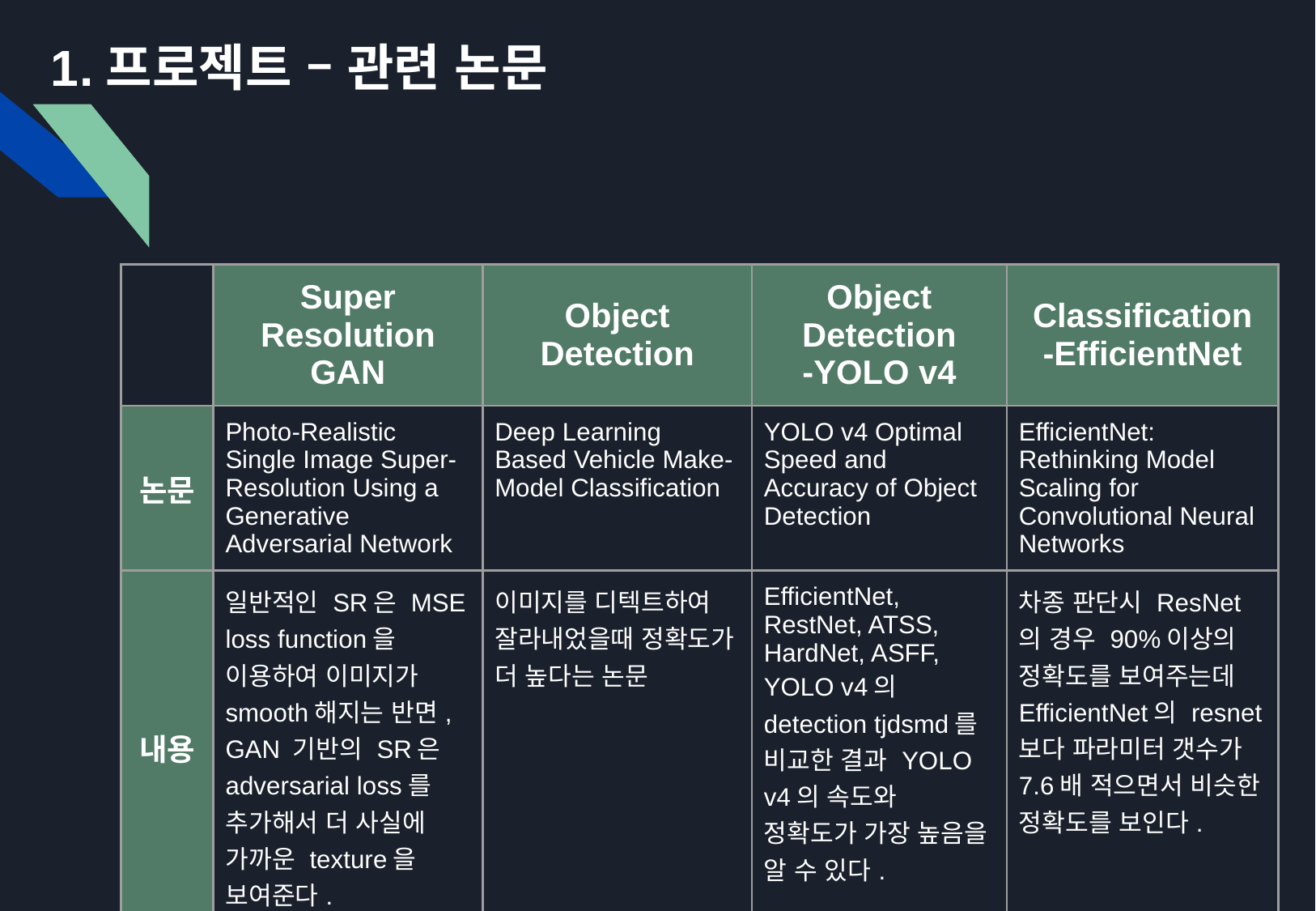

# 프로젝트 – 관련 논문
|  | Super Resolution GAN | Object Detection | Object Detection -YOLO v4 | Classification -EfficientNet |
| --- | --- | --- | --- | --- |
| 논문 | Photo-Realistic Single Image Super-Resolution Using a Generative Adversarial Network | Deep Learning Based Vehicle Make-Model Classification | YOLO v4 Optimal Speed and Accuracy of Object Detection | EfficientNet: Rethinking Model Scaling for Convolutional Neural Networks |
| 내용 | 일반적인 SR은 MSE loss function을 이용하여 이미지가 smooth해지는 반면, GAN 기반의 SR은 adversarial loss를 추가해서 더 사실에 가까운 texture을 보여준다. | 이미지를 디텍트하여 잘라내었을때 정확도가 더 높다는 논문 | EfficientNet, RestNet, ATSS, HardNet, ASFF, YOLO v4의 detection tjdsmd를 비교한 결과 YOLO v4의 속도와 정확도가 가장 높음을 알 수 있다. | 차종 판단시 ResNet의 경우 90%이상의 정확도를 보여주는데 EfficientNet의 resnet보다 파라미터 갯수가 7.6배 적으면서 비슷한 정확도를 보인다. |